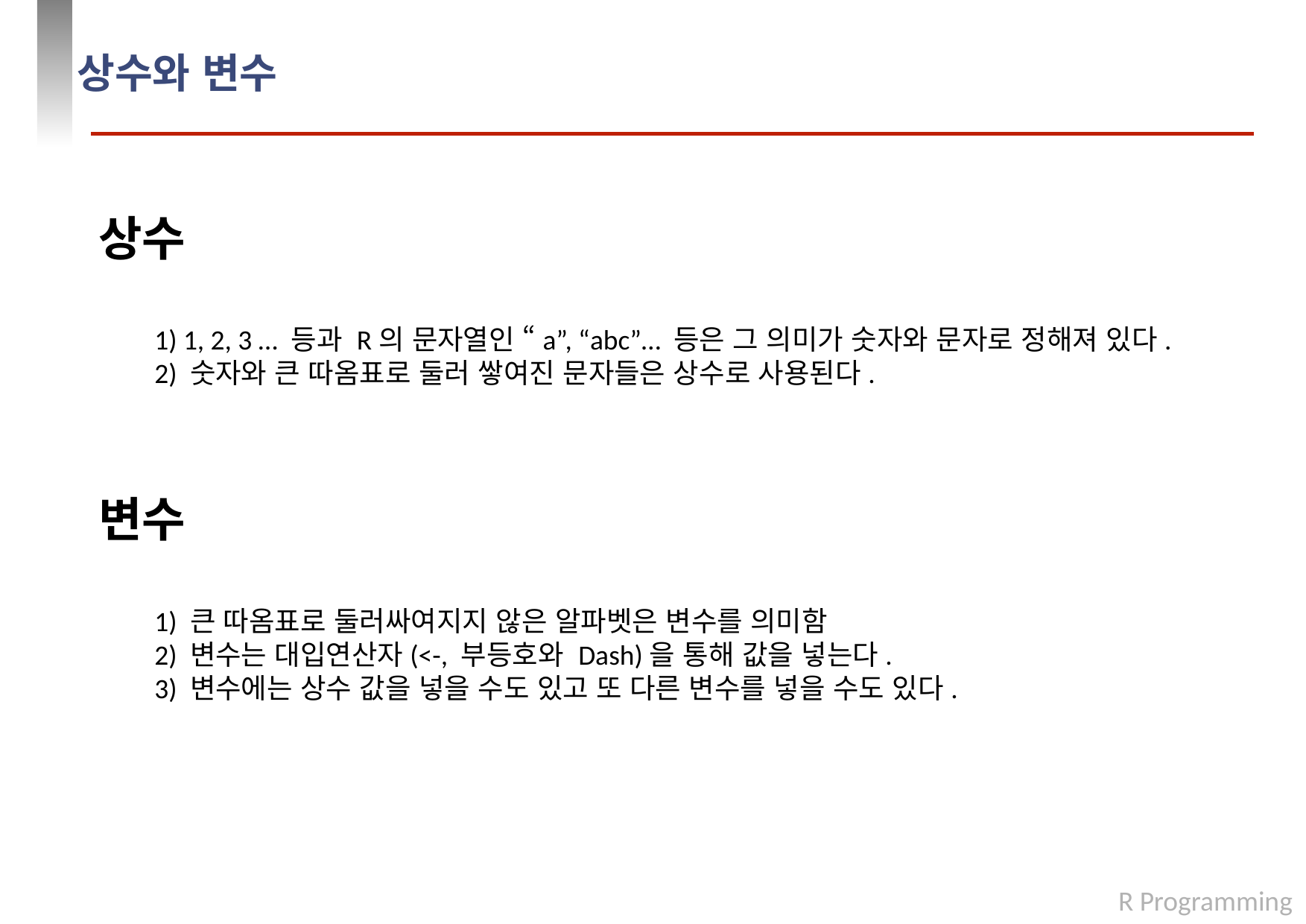

# 상수와 변수

상수

1) 1, 2, 3 … 등과 R의 문자열인 “a”, “abc”… 등은 그 의미가 숫자와 문자로 정해져 있다.
2) 숫자와 큰 따옴표로 둘러 쌓여진 문자들은 상수로 사용된다.

변수

1) 큰 따옴표로 둘러싸여지지 않은 알파벳은 변수를 의미함
2) 변수는 대입연산자(<-, 부등호와 Dash)을 통해 값을 넣는다.
3) 변수에는 상수 값을 넣을 수도 있고 또 다른 변수를 넣을 수도 있다.
R Programming